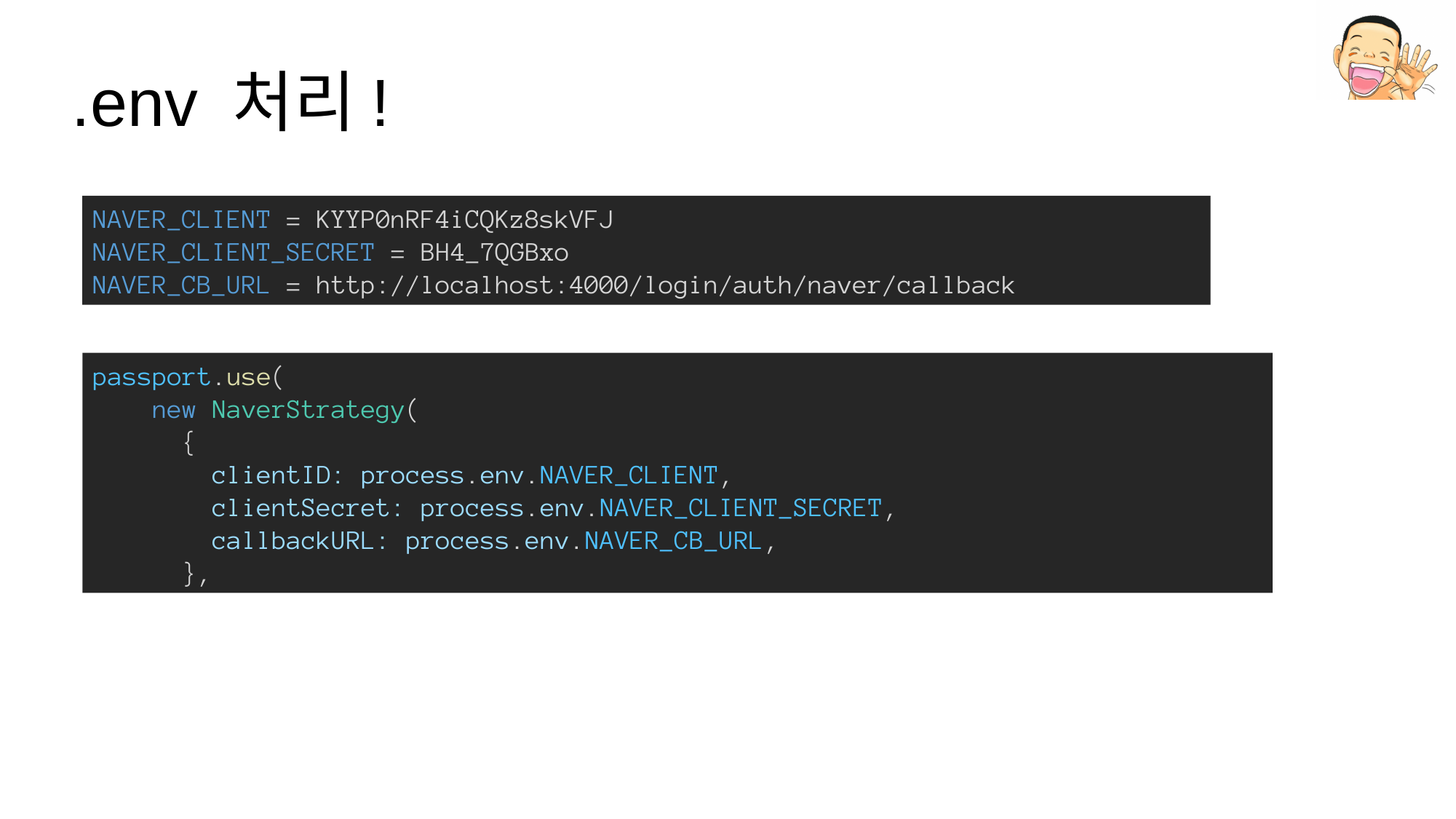

# .env 처리!
NAVER_CLIENT = KYYP0nRF4iCQKz8skVFJ
NAVER_CLIENT_SECRET = BH4_7QGBxo
NAVER_CB_URL = http://localhost:4000/login/auth/naver/callback
passport.use(
    new NaverStrategy(
      {
        clientID: process.env.NAVER_CLIENT,
        clientSecret: process.env.NAVER_CLIENT_SECRET,
        callbackURL: process.env.NAVER_CB_URL,
      },